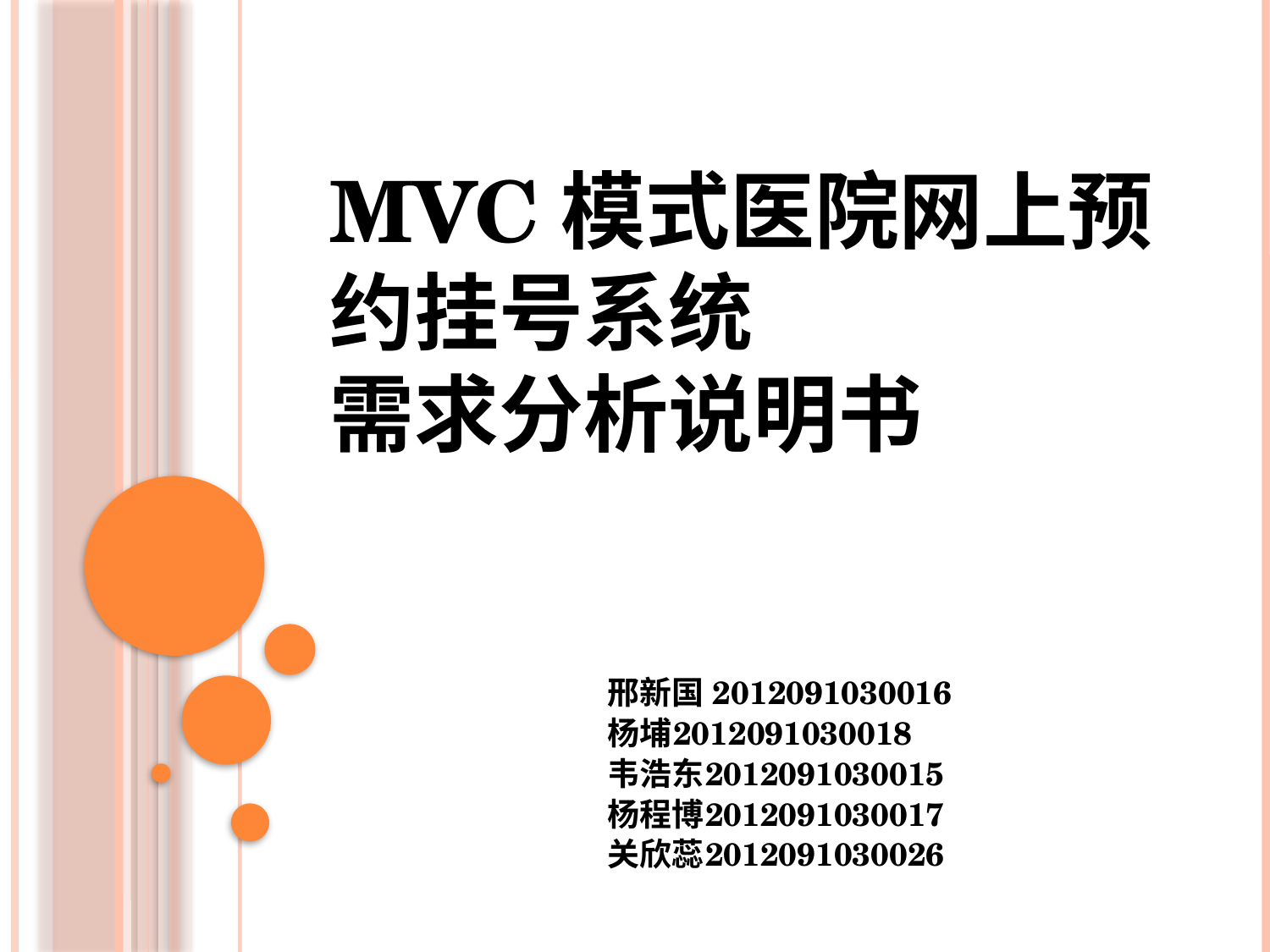

# MVC模式医院网上预约挂号系统 需求分析说明书
邢新国 2012091030016
杨埔2012091030018
韦浩东2012091030015
杨程博2012091030017
关欣蕊2012091030026